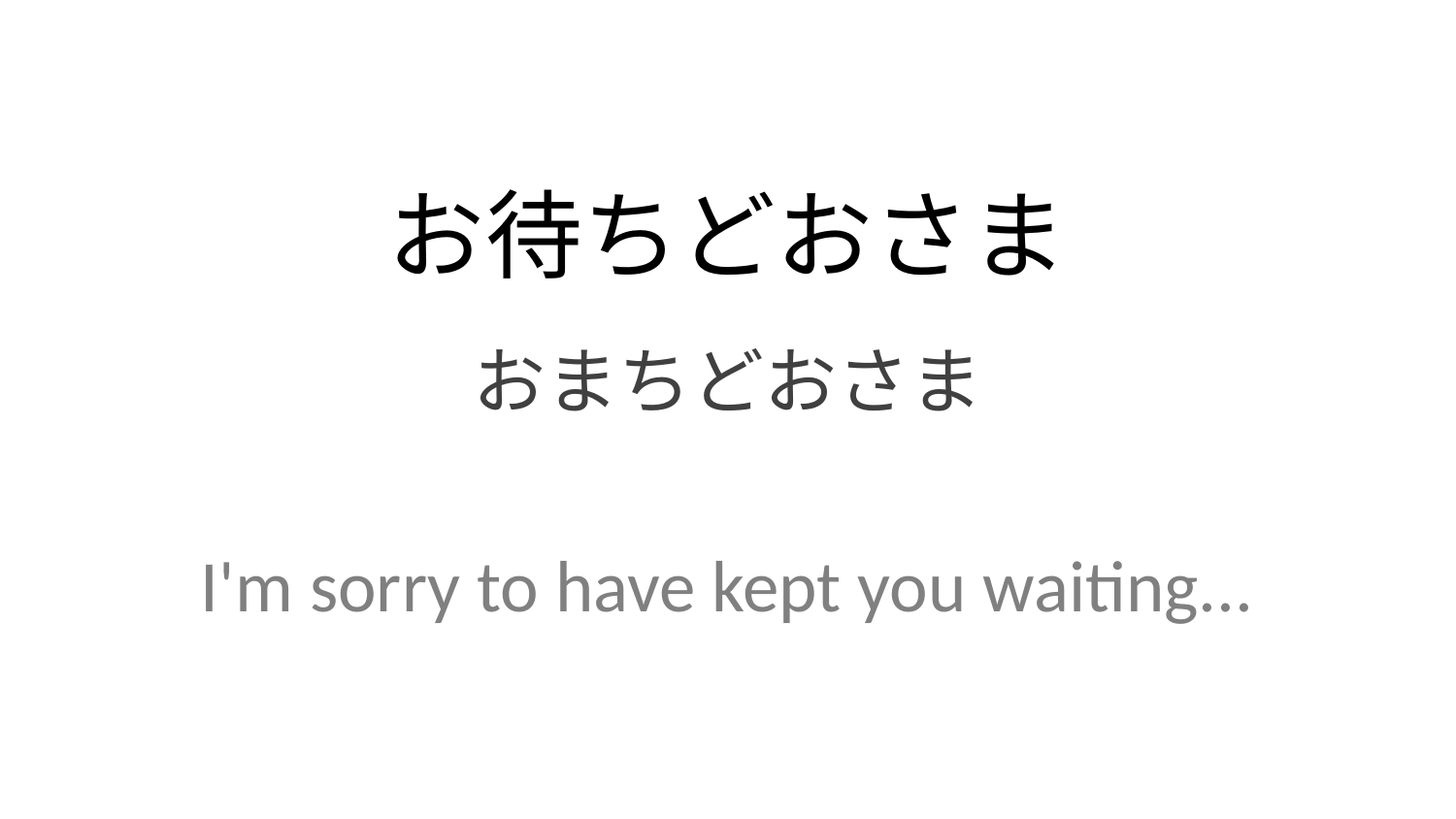

お待ちどおさま

おまちどおさま
I'm sorry to have kept you waiting...